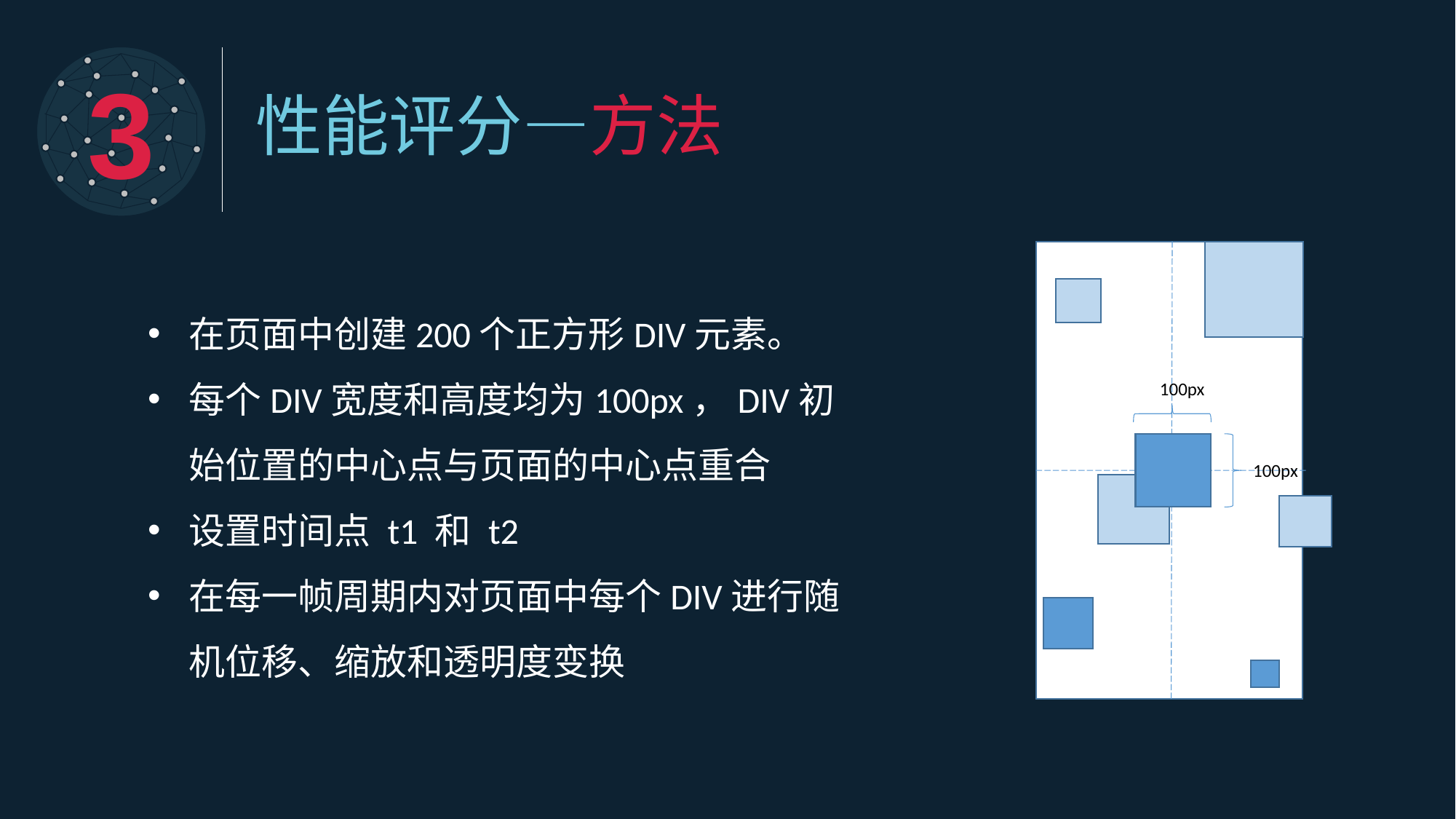

3
性能评分—方法

在页面中创建200个正方形DIV元素。
每个DIV宽度和高度均为100px，DIV初始位置的中心点与页面的中心点重合
设置时间点 t1 和 t2
在每一帧周期内对页面中每个DIV进行随机位移、缩放和透明度变换
100px

100px